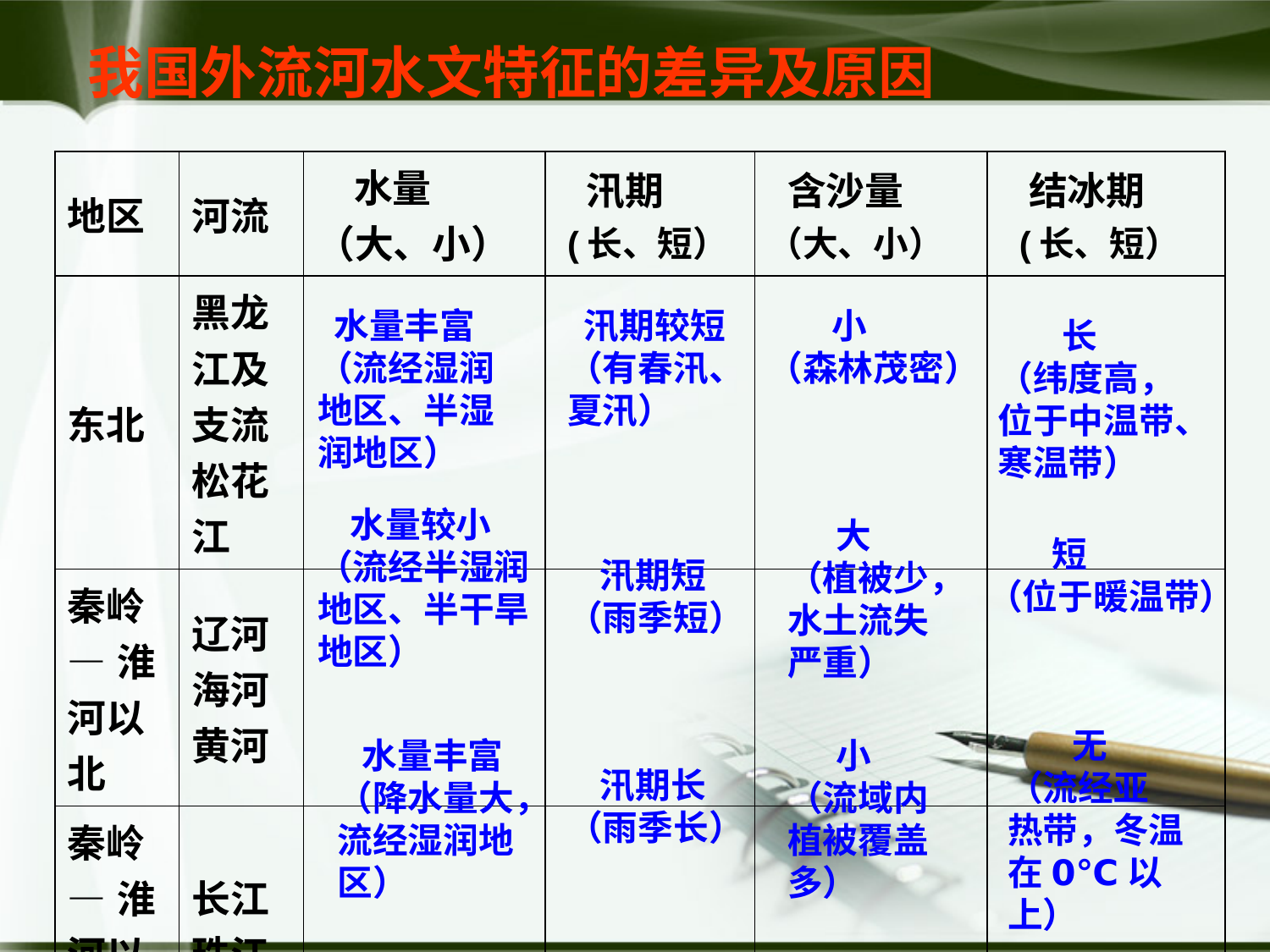

我国外流河水文特征的差异及原因
| 地区 | 河流 | 水量 （大、小） | 汛期 (长、短） | 含沙量 （大、小） | 结冰期 (长、短） |
| --- | --- | --- | --- | --- | --- |
| 东北 | 黑龙 江及 支流 松花 江 |  |  |  |  |
| 秦岭 —淮 河以 北 | 辽河 海河 黄河 |  |  |  |  |
| 秦岭 —淮 河以 南 | 长江 珠江 |  |  |  |  |
 水量丰富
（流经湿润
地区、半湿
润地区）
 汛期较短
（有春汛、
夏汛）
       小
（森林茂密）
       长
（纬度高，
位于中温带、
寒温带）
   水量较小
（流经半湿润
地区、半干旱
地区）
     大
（植被少，
水土流失
严重）
       短
（位于暖温带）
   汛期短
（雨季短）
       无
（流经亚
热带，冬温
在0℃以上）
     小
（流域内
植被覆盖
多）
  水量丰富
（降水量大，
流经湿润地
区）

   汛期长
（雨季长）